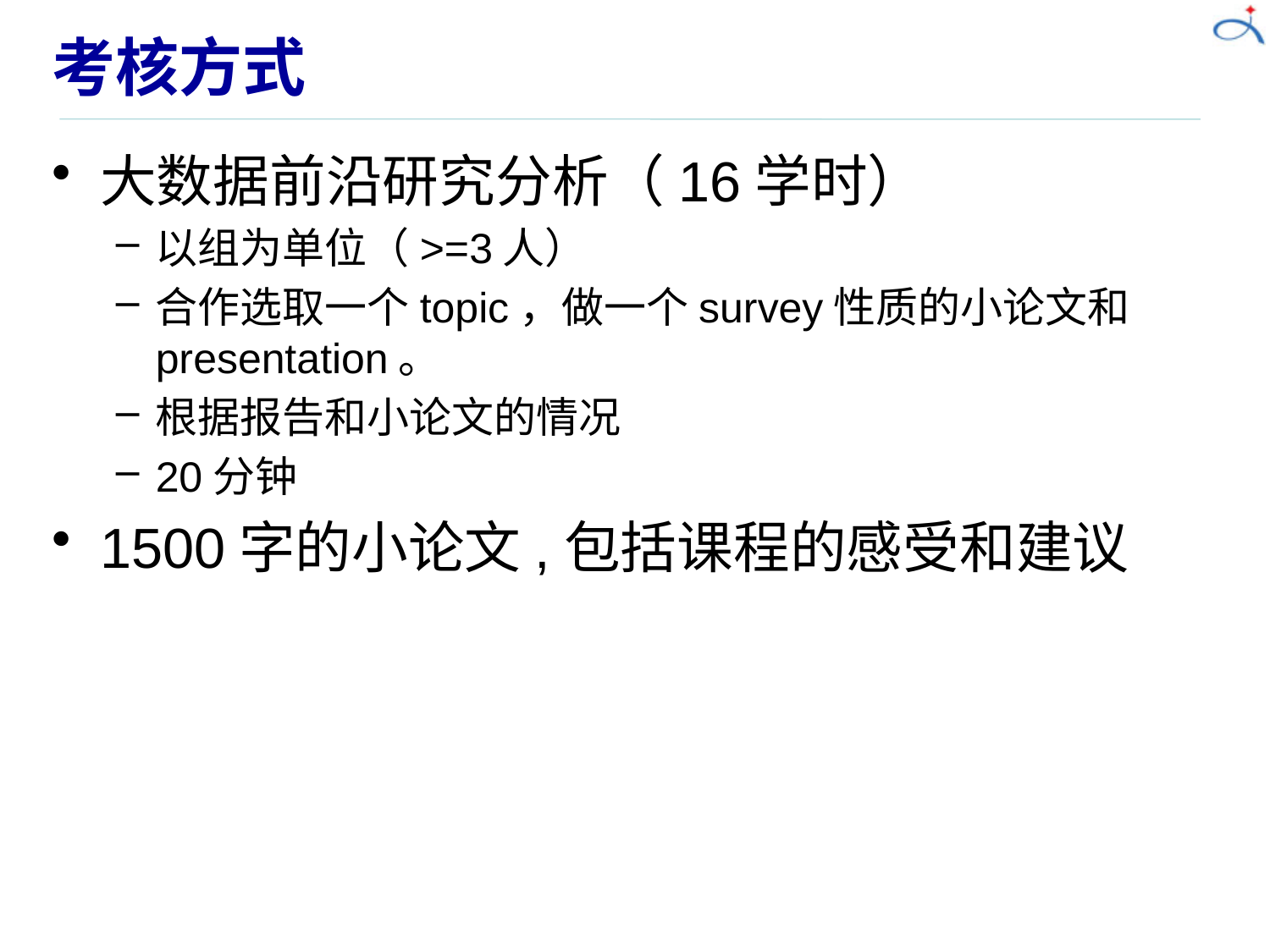

# 考核方式
大数据前沿研究分析（16学时）
以组为单位（>=3人）
合作选取一个topic，做一个survey性质的小论文和presentation。
根据报告和小论文的情况
20分钟
1500字的小论文,包括课程的感受和建议